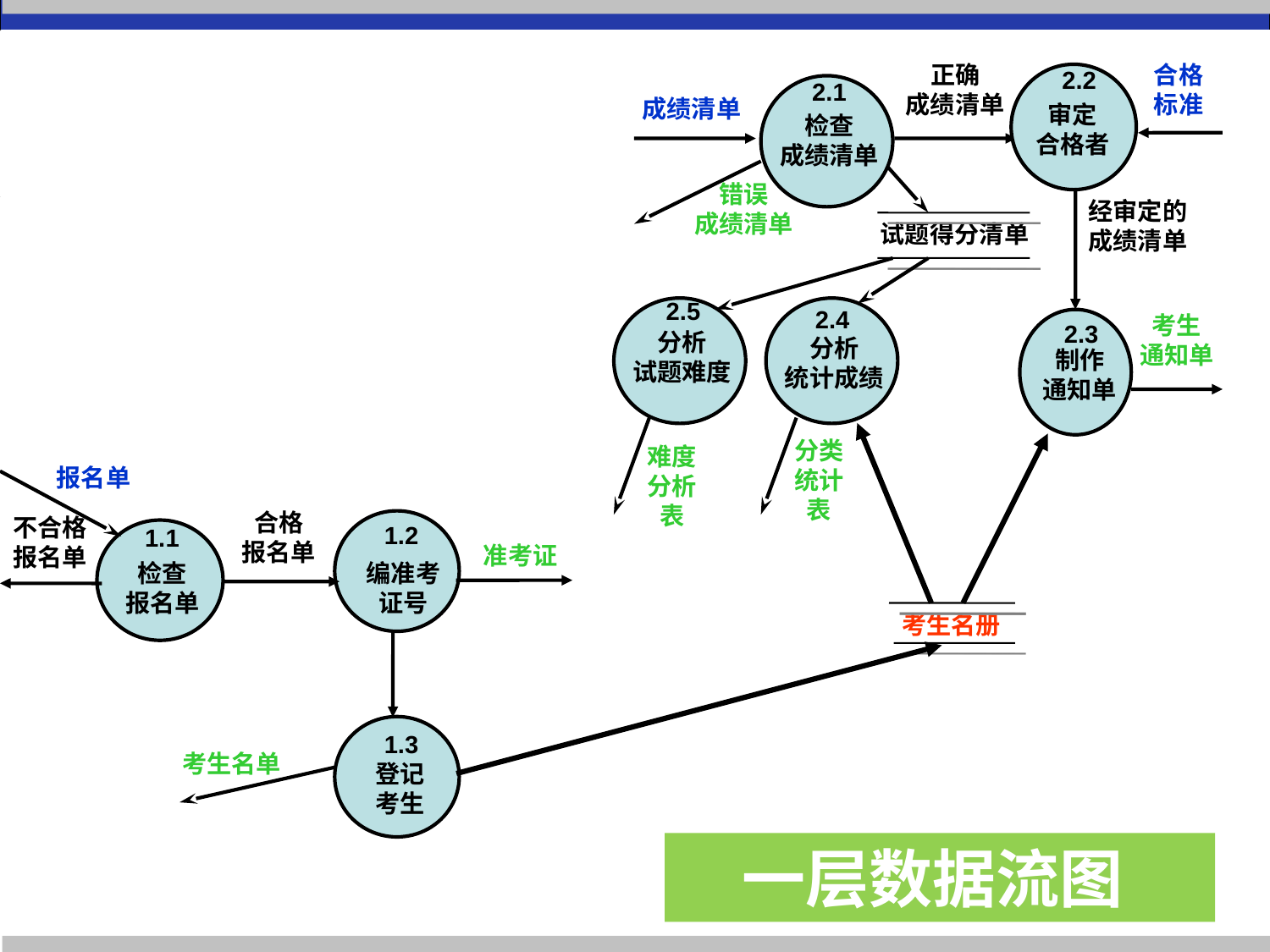

正确
成绩清单
2.1

成绩清单
检查
成绩清单

错误
成绩清单
合格
标准
2.2

审定
合格者

经审定的
成绩清单

试题得分清单

2.5

分析
试题难度

难度
分析表
2.4

分析
统计成绩

分类
统计表
考生
通知单

2.3
制作
通知单

报名单

合格
报名单
不合格
报名单
1.2
1.1
准考证
检查
报名单
编准考证号

1.3
考生名单
登记
考生

考生名册

一层数据流图